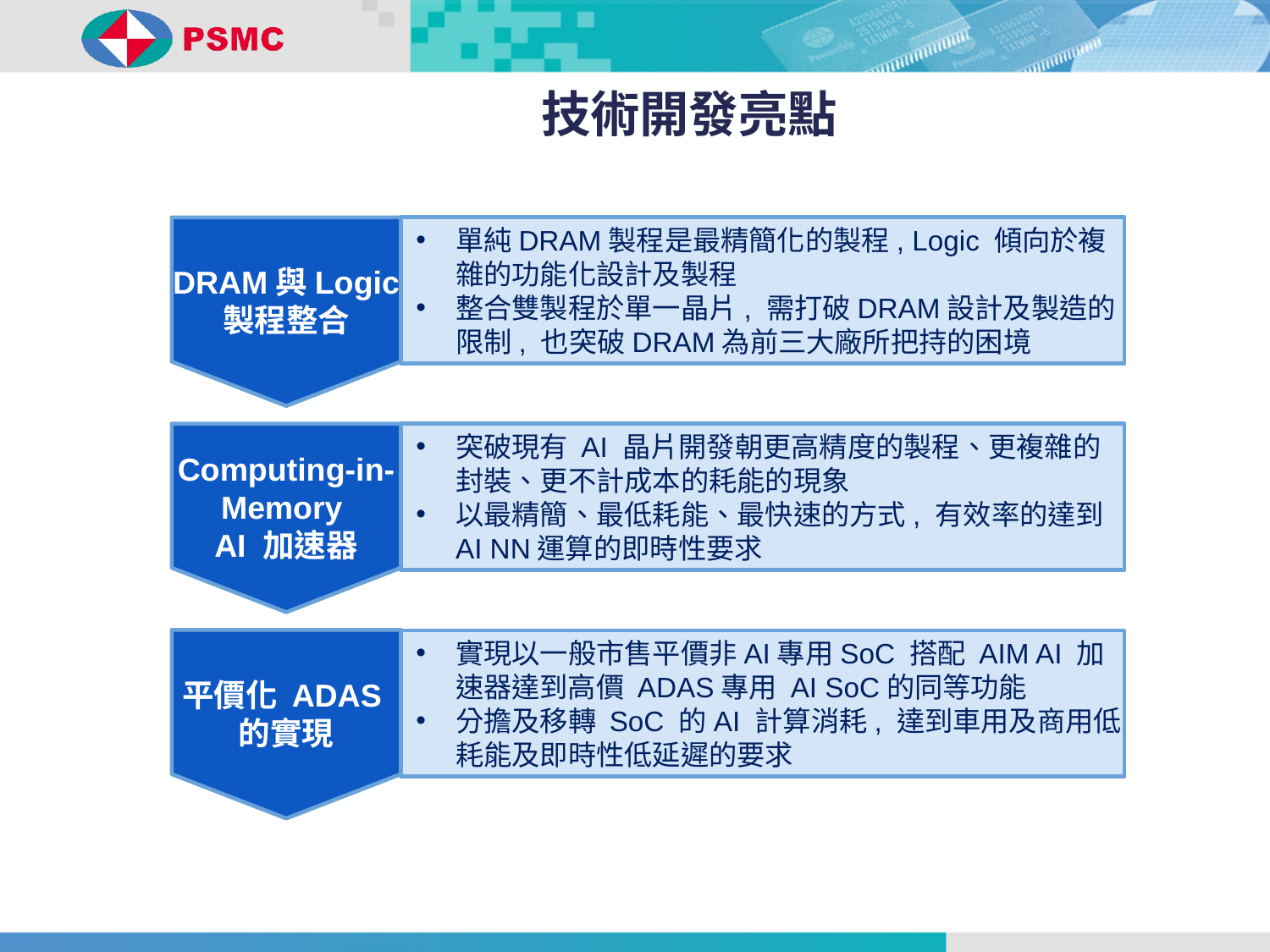

# 技術開發亮點
DRAM與Logic
製程整合
單純DRAM製程是最精簡化的製程, Logic 傾向於複雜的功能化設計及製程
整合雙製程於單一晶片, 需打破DRAM設計及製造的限制, 也突破DRAM為前三大廠所把持的困境
Computing-in-
Memory
AI 加速器
突破現有 AI 晶片開發朝更高精度的製程、更複雜的封裝、更不計成本的耗能的現象
以最精簡、最低耗能、最快速的方式, 有效率的達到AI NN運算的即時性要求
平價化 ADAS
的實現
實現以一般市售平價非AI專用SoC 搭配 AIM AI 加速器達到高價 ADAS專用 AI SoC的同等功能
分擔及移轉 SoC 的AI 計算消耗, 達到車用及商用低耗能及即時性低延遲的要求